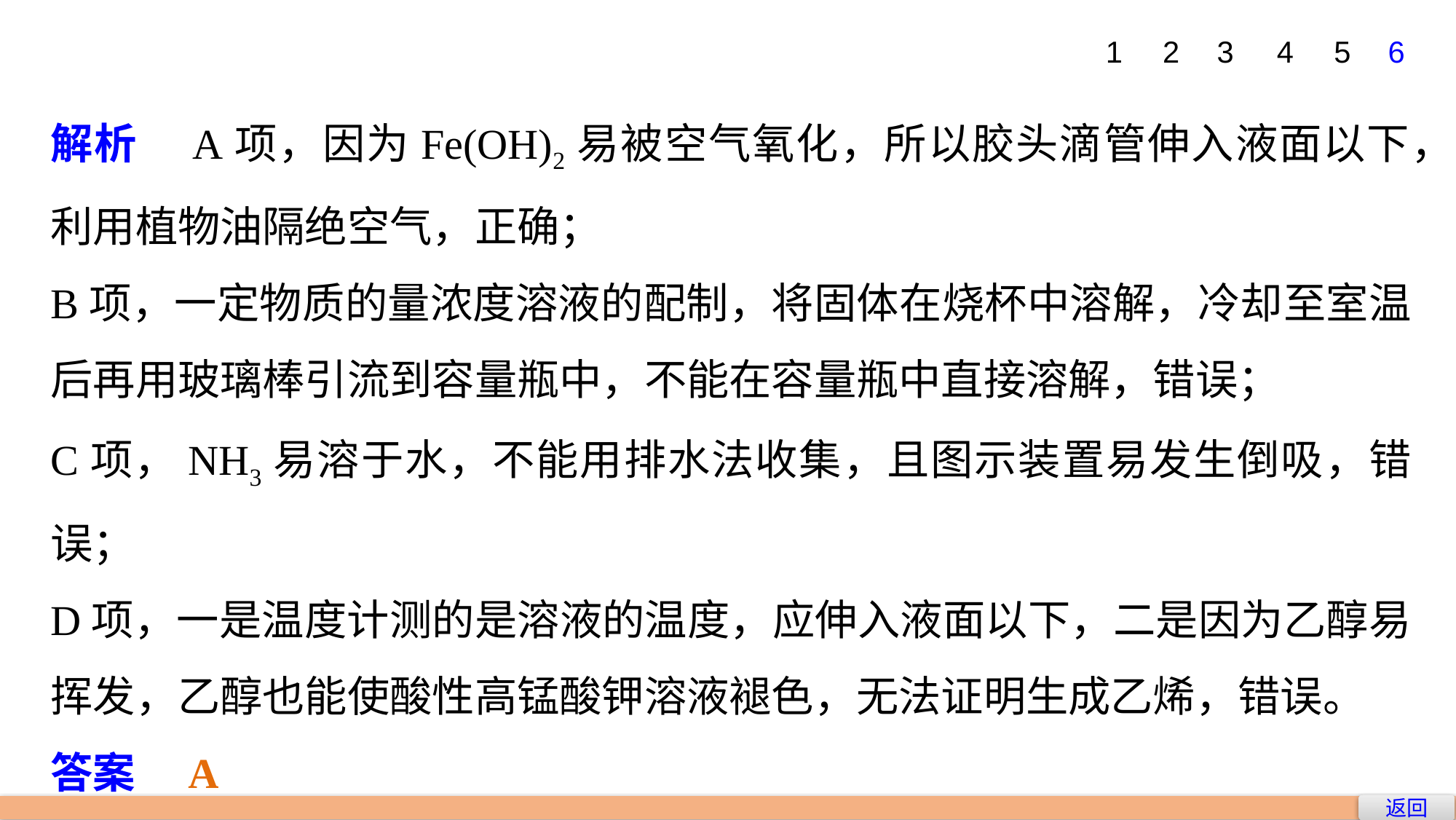

1
2
3
4
5
6
解析　A项，因为Fe(OH)2易被空气氧化，所以胶头滴管伸入液面以下，利用植物油隔绝空气，正确；
B项，一定物质的量浓度溶液的配制，将固体在烧杯中溶解，冷却至室温后再用玻璃棒引流到容量瓶中，不能在容量瓶中直接溶解，错误；
C项，NH3易溶于水，不能用排水法收集，且图示装置易发生倒吸，错误；
D项，一是温度计测的是溶液的温度，应伸入液面以下，二是因为乙醇易挥发，乙醇也能使酸性高锰酸钾溶液褪色，无法证明生成乙烯，错误。
答案　A
返回